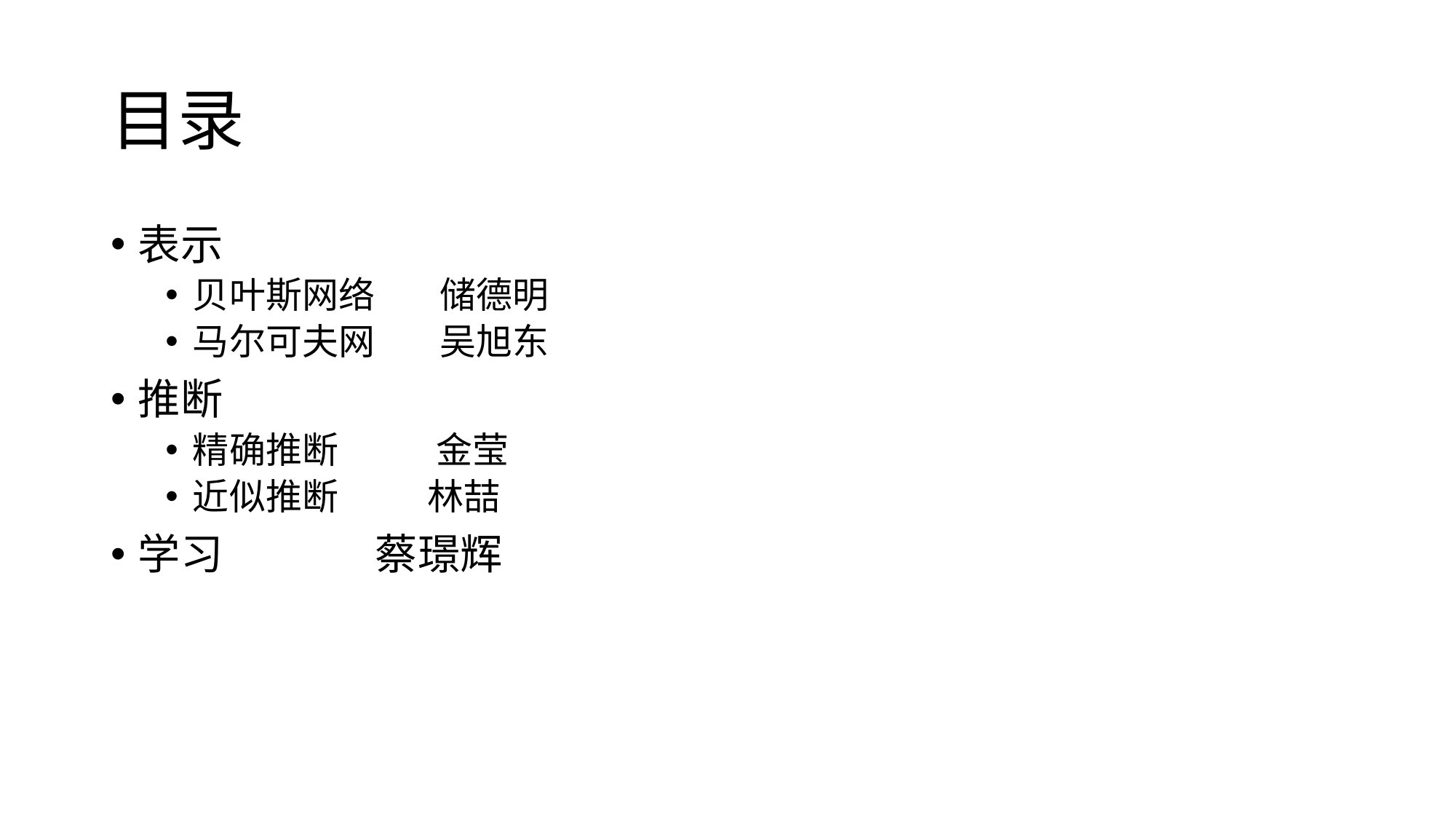

# 目录
表示
贝叶斯网络        储德明
马尔可夫网        吴旭东
推断
精确推断            金莹
近似推断	  林喆
学习		  蔡璟辉